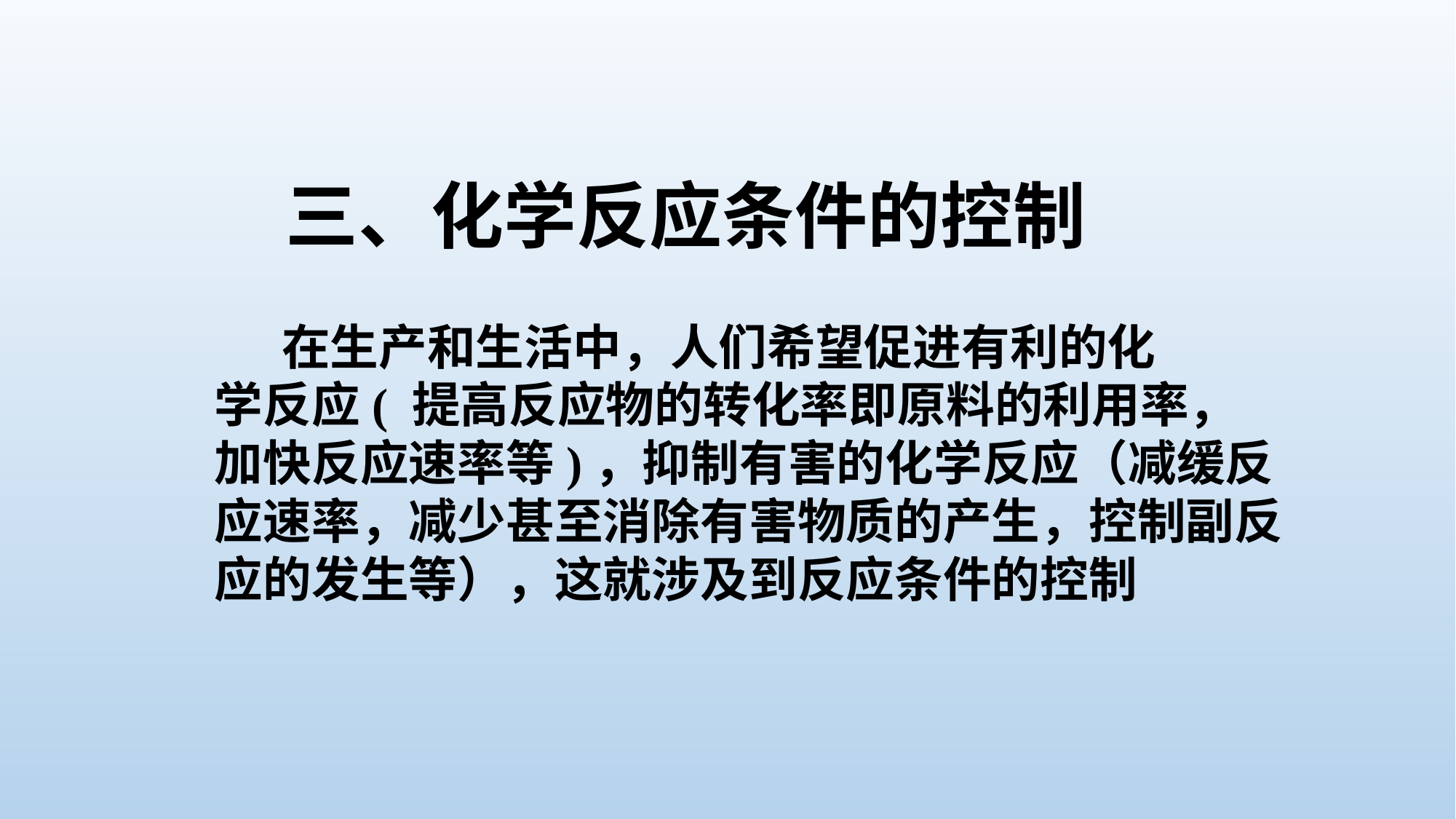

三、化学反应条件的控制
     在生产和生活中，人们希望促进有利的化
学反应( 提高反应物的转化率即原料的利用率，加快反应速率等)，抑制有害的化学反应（减缓反应速率，减少甚至消除有害物质的产生，控制副反应的发生等），这就涉及到反应条件的控制